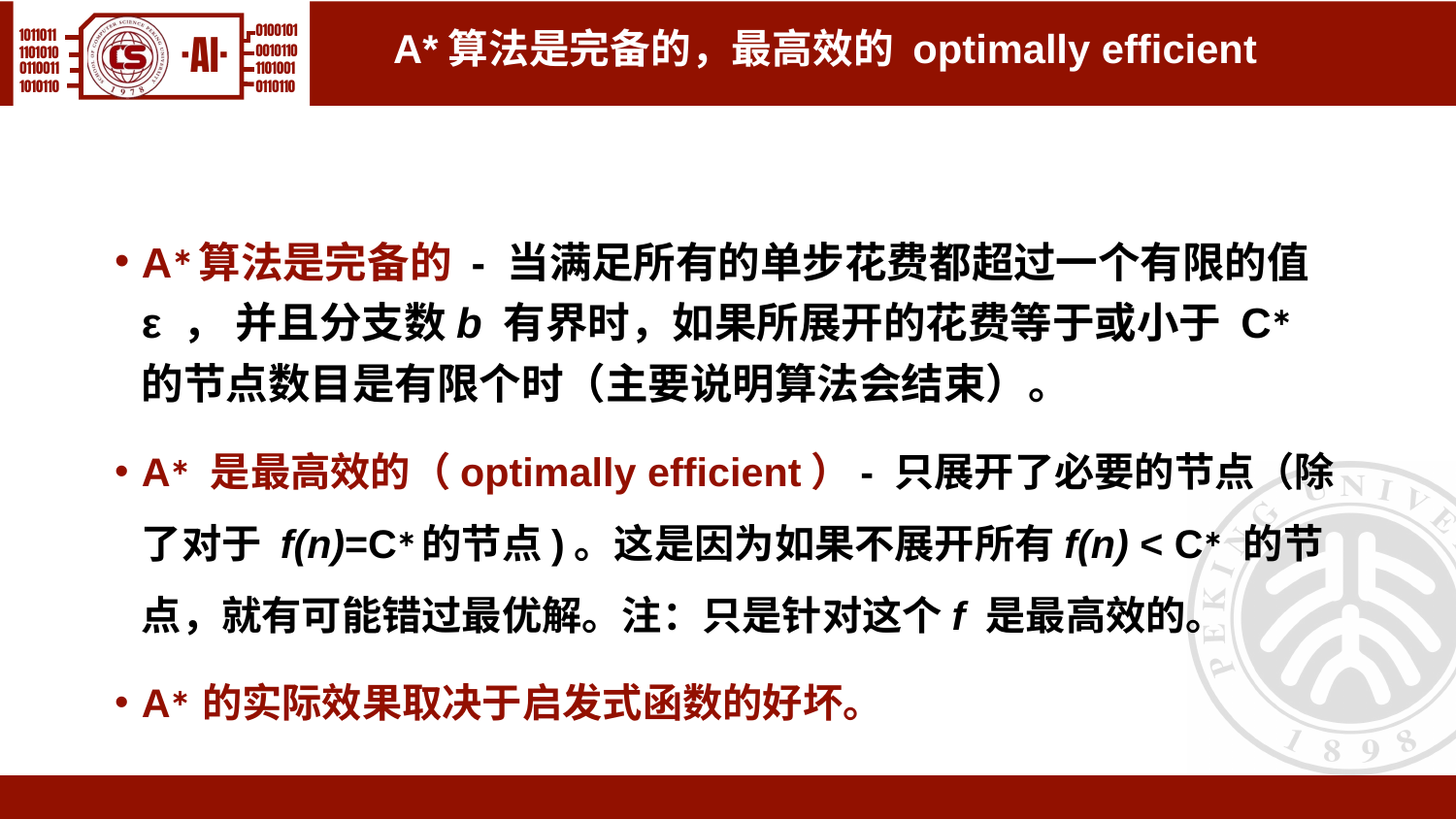

# A*算法是完备的，最高效的 optimally efficient
A∗算法是完备的 - 当满足所有的单步花费都超过一个有限的值 ε ， 并且分支数b 有界时，如果所展开的花费等于或小于 C∗ 的节点数目是有限个时（主要说明算法会结束）。
A∗ 是最高效的（optimally efficient）- 只展开了必要的节点（除了对于 f(n)=C∗的节点)。这是因为如果不展开所有f(n) < C∗ 的节点，就有可能错过最优解。注：只是针对这个f 是最高效的。
A∗ 的实际效果取决于启发式函数的好坏。